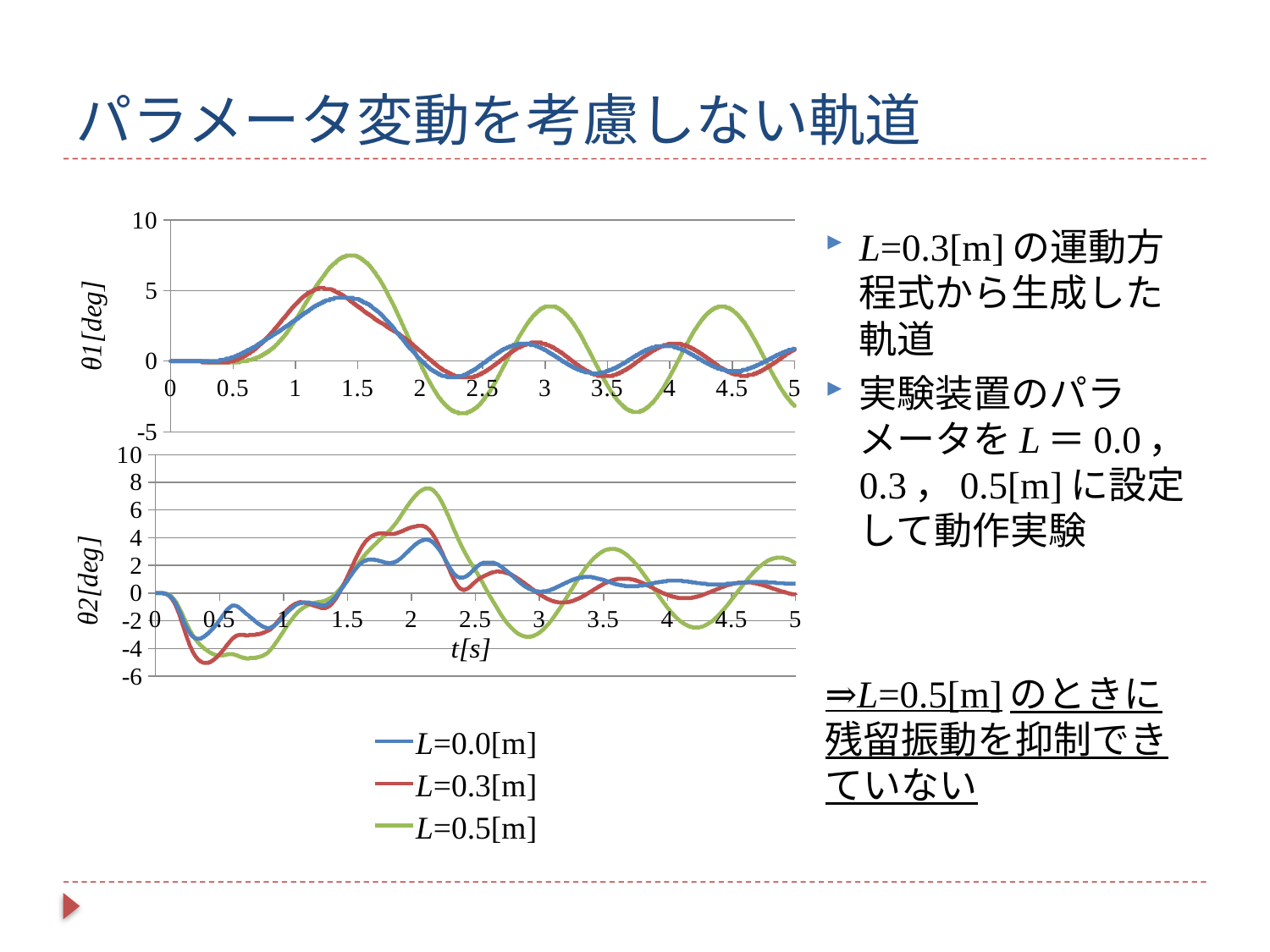

# パラメータ変動を考慮しない軌道

### Chart

| Category | L=0.0 | L=0.3 | L=0.5 |
|---|---|---|---|
L=0.3[m]の運動方程式から生成した軌道
実験装置のパラメータをL＝0.0，0.3，0.5[m]に設定して動作実験

⇒L=0.5[m]のときに残留振動を抑制できていない

### Chart

| Category | L=0.0 | L=0.3 | L=0.5 |
|---|---|---|---|
L=0.0[m]
L=0.3[m]
L=0.5[m]